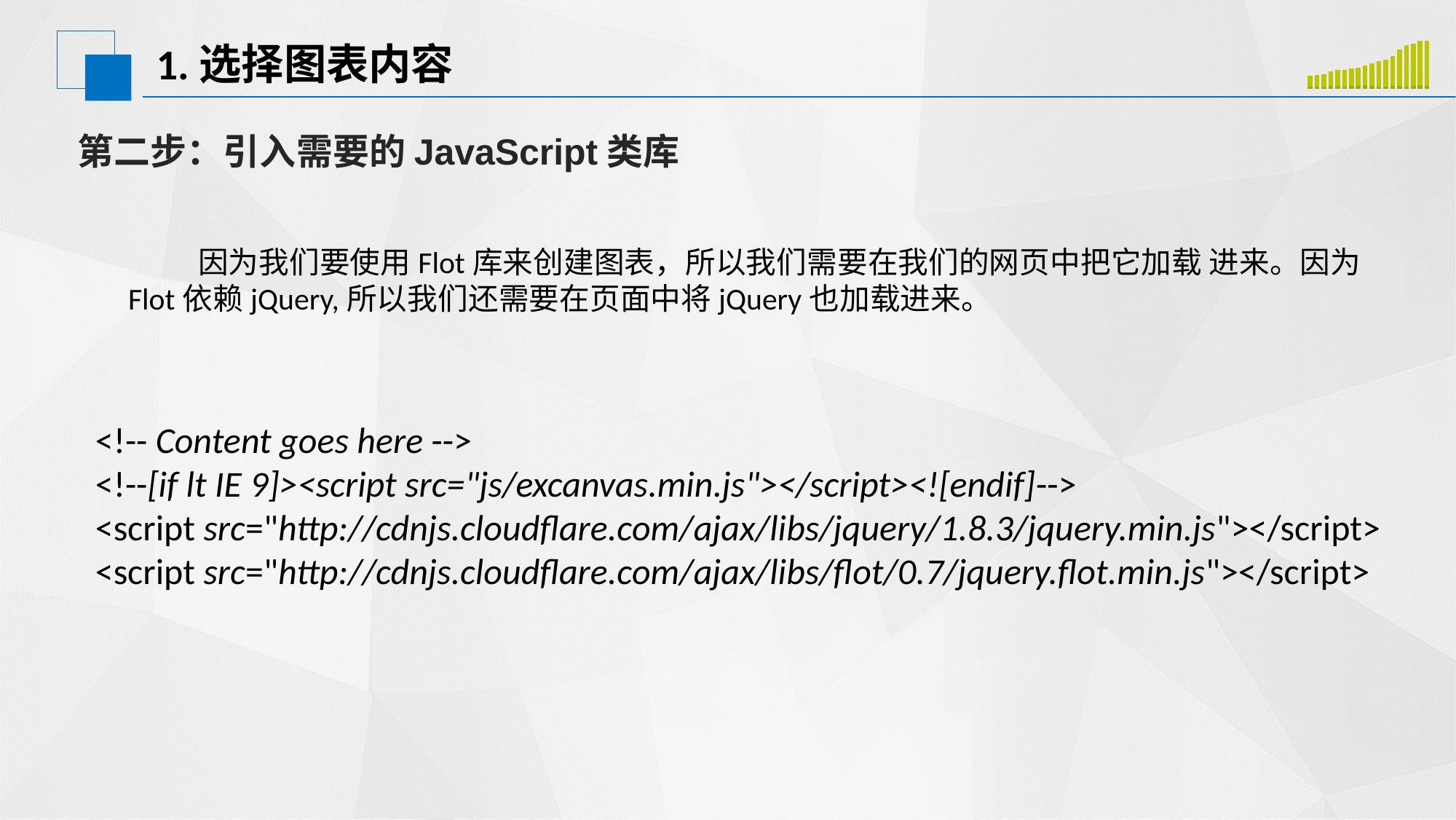

# 1.选择图表内容

### Chart

| Category | 系列 1 | 系列 2 |
|---|---|---|
| 类别 1 | 0.3 | 1.6 |
| 类别 2 | 0.3 | 1.7 |
| 类别 3 | 0.2 | 1.9 |
| 类别 4 | 0.4 | 2.1 |
| 类别 5 | 0.4 | 2.3 |
| 类别 6 | 0.3 | 2.4 |
| 类别 7 | 0.4 | 2.5 |
| 类别 8 | 0.4 | 2.6 |
| 类别 9 | 0.5 | 2.8 |
| 类别 10 | 0.4 | 3.2 |
| 类别 11 | 0.3 | 3.6 |
| 类别 12 | 0.3 | 3.8 |
| 类别 13 | 0.4 | 4.3 |
| 类别 14 | 0.4 | 5.2 |
| 类别 15 | 0.3 | 5.9 |
| 类别 16 | 0.4 | 6.0 |
| 类别 17 | 0.5 | 6.3 |
| 类别 18 | 0.4 | 6.4 |
第二步：引入需要的JavaScript类库
    因为我们要使用Flot库来创建图表，所以我们需要在我们的网页中把它加载 进来。因为Flot依赖jQuery,所以我们还需要在页面中将jQuery也加载进来。
<!-- Content goes here -->
<!--[if lt IE 9]><script src="js/excanvas.min.js"></script><![endif]-->
<script src="http://cdnjs.cloudflare.com/ajax/libs/jquery/1.8.3/jquery.min.js"></script>
<script src="http://cdnjs.cloudflare.com/ajax/libs/flot/0.7/jquery.flot.min.js"></script>